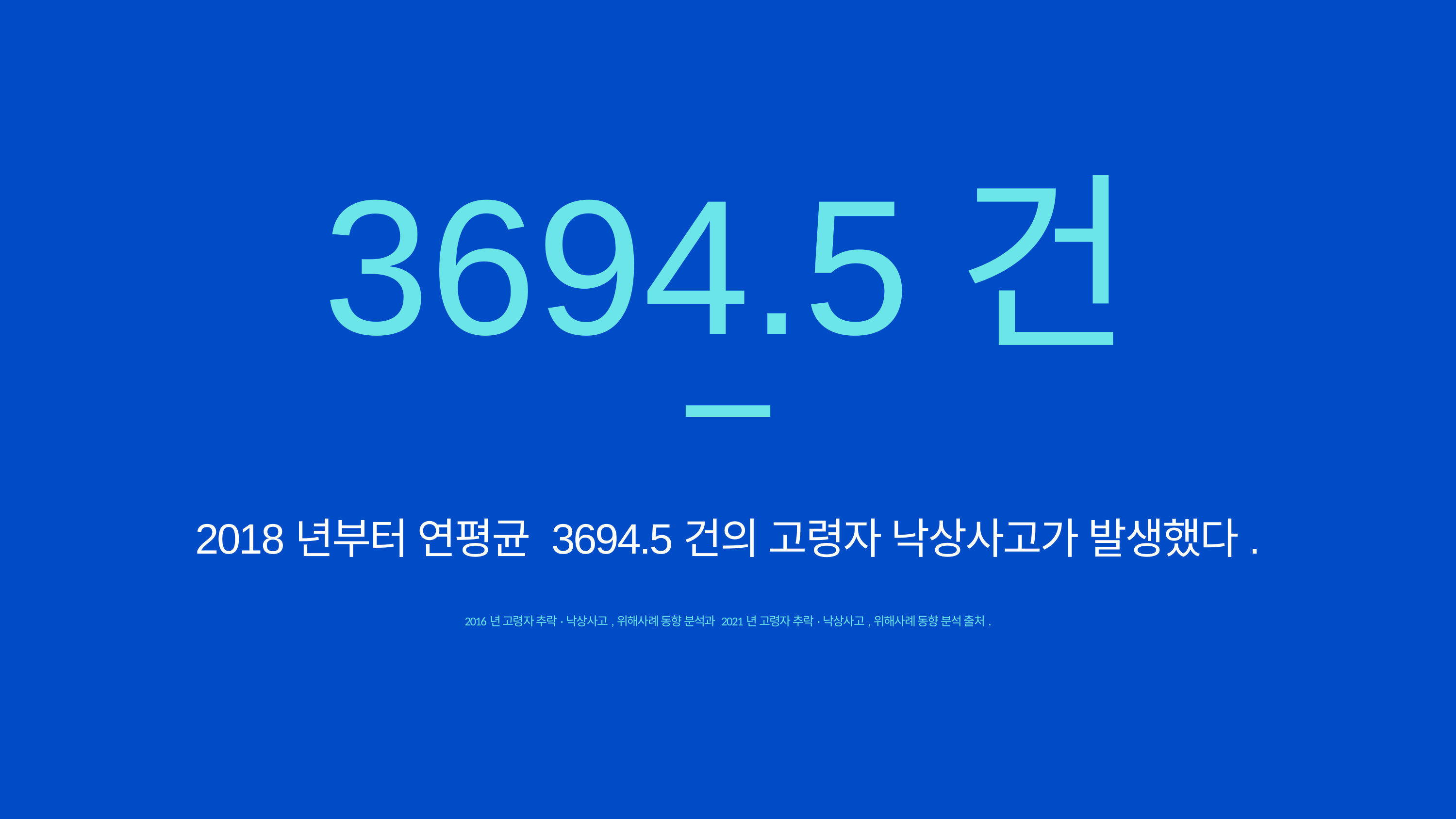

3694.5건

2018년부터 연평균 3694.5건의 고령자 낙상사고가 발생했다.
2016년 고령자 추락·낙상사고,위해사례 동향 분석과 2021년 고령자 추락·낙상사고,위해사례 동향 분석 출처.